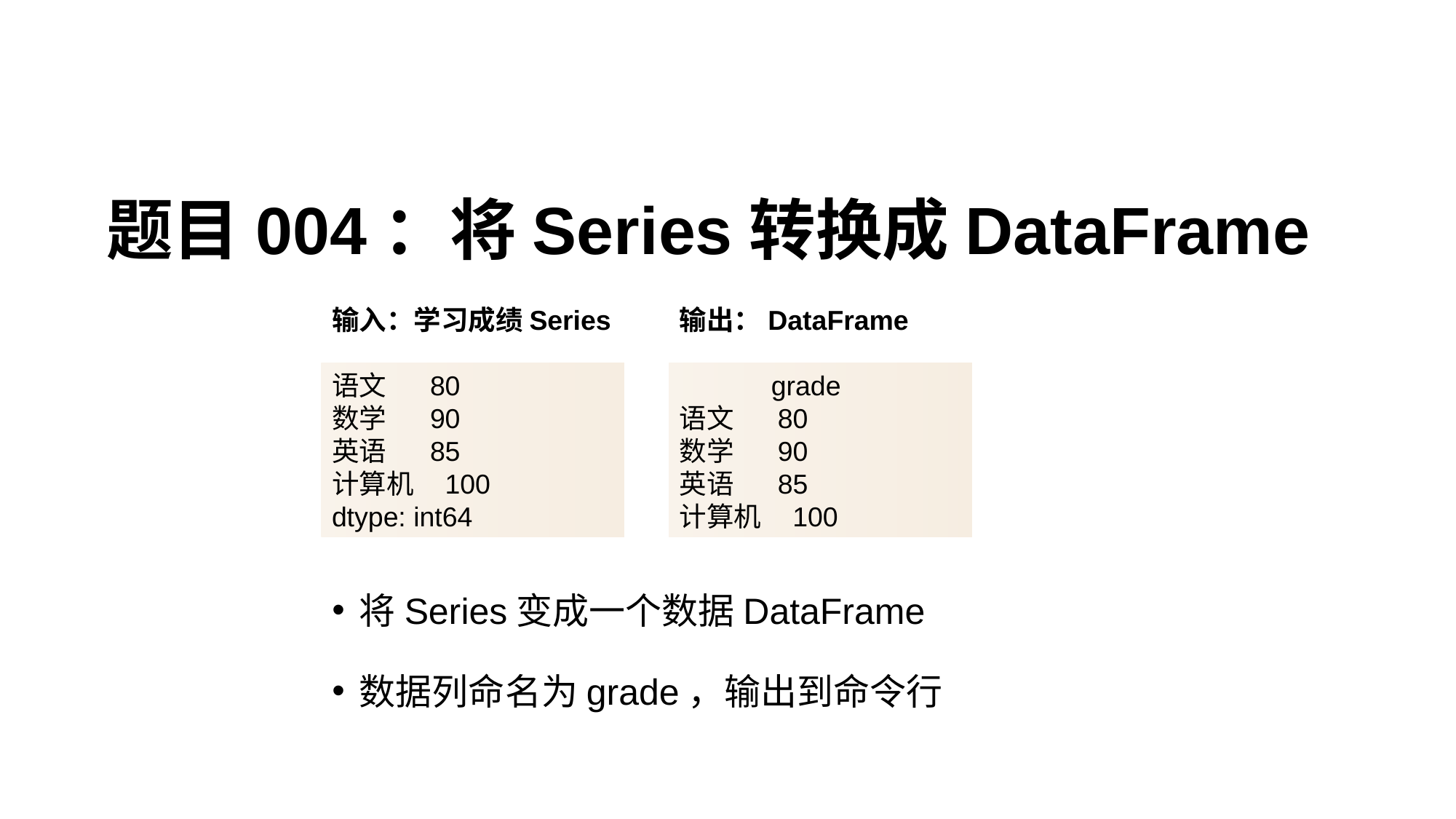

# 题目004：将Series转换成DataFrame
输入：学习成绩Series
输出：DataFrame
语文      80
数学      90
英语      85
计算机    100
dtype: int64
            grade
语文      80
数学      90
英语      85
计算机    100
将Series变成一个数据DataFrame
数据列命名为grade，输出到命令行